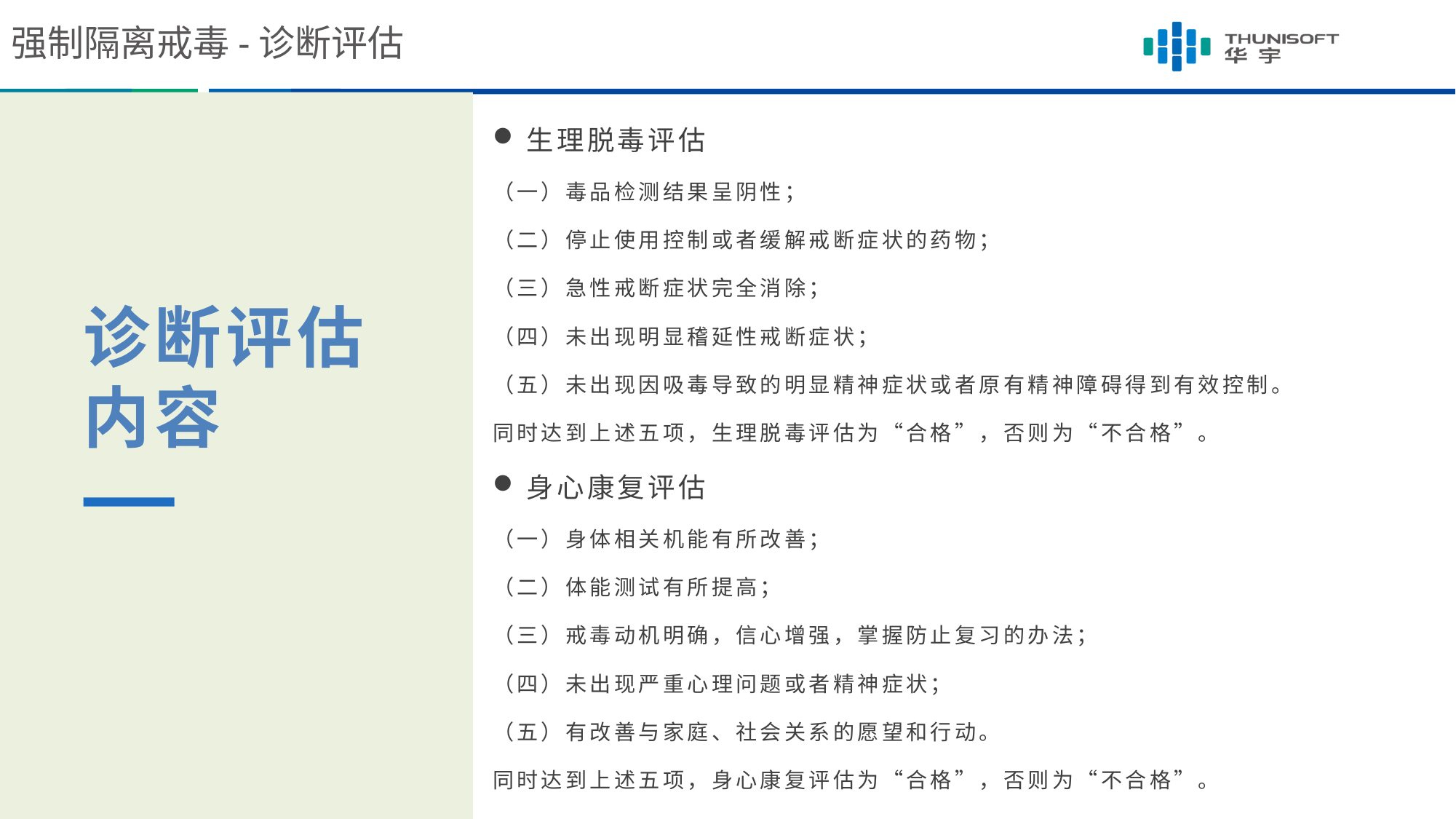

强制隔离戒毒-诊断评估

生理脱毒评估
（一）毒品检测结果呈阴性；
（二）停止使用控制或者缓解戒断症状的药物；
（三）急性戒断症状完全消除；
（四）未出现明显稽延性戒断症状；
（五）未出现因吸毒导致的明显精神症状或者原有精神障碍得到有效控制。
同时达到上述五项，生理脱毒评估为“合格”，否则为“不合格”。
身心康复评估
（一）身体相关机能有所改善；
（二）体能测试有所提高；
（三）戒毒动机明确，信心增强，掌握防止复习的办法；
（四）未出现严重心理问题或者精神症状；
（五）有改善与家庭、社会关系的愿望和行动。
同时达到上述五项，身心康复评估为“合格”，否则为“不合格”。
诊断评估内容

110